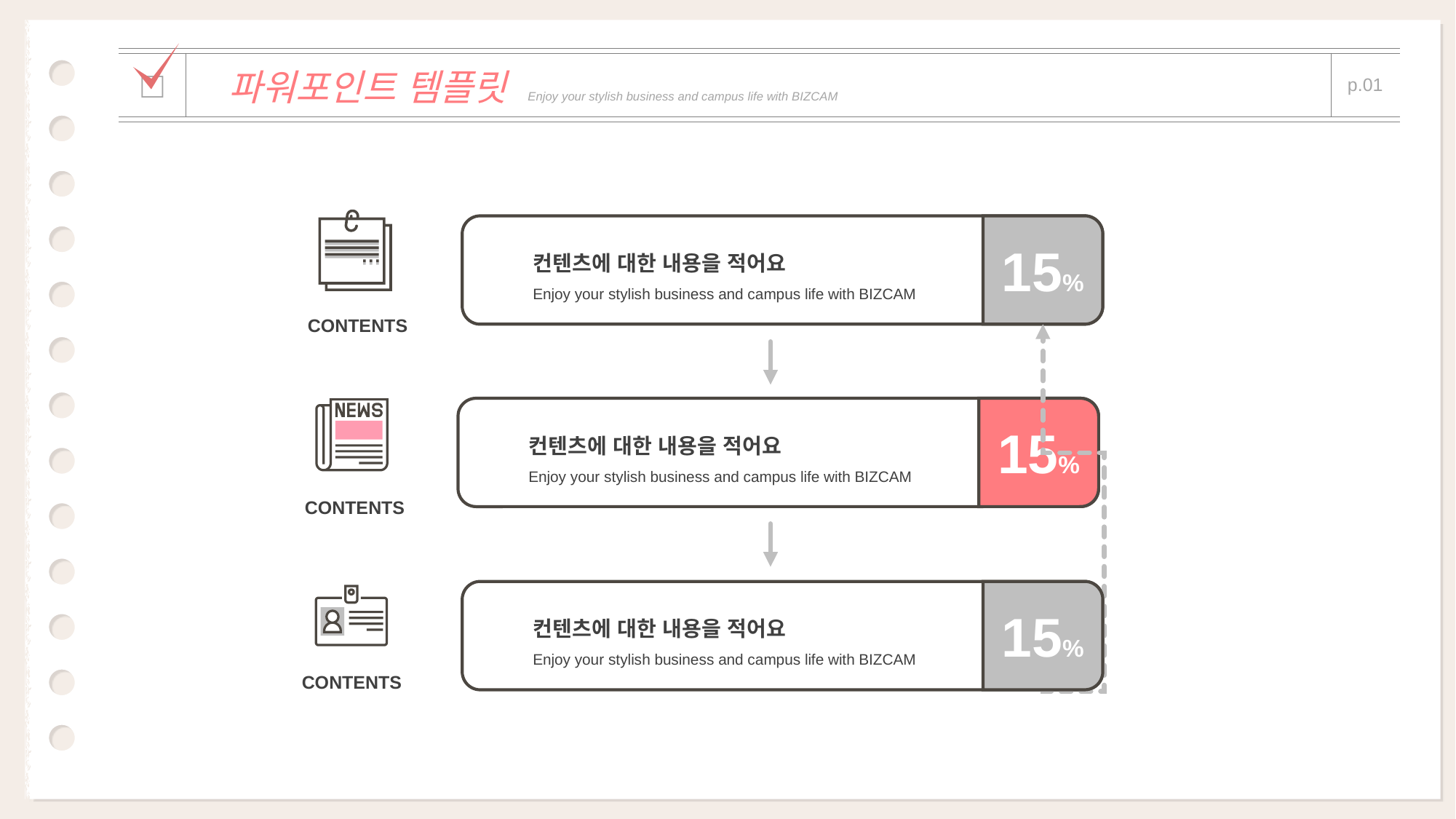

|  |  |  |
| --- | --- | --- |
| □ | 파워포인트 템플릿 Enjoy your stylish business and campus life with BIZCAM | p.01 |
|  |  |  |

컨텐츠에 대한 내용을 적어요
Enjoy your stylish business and campus life with BIZCAM
15%
CONTENTS

컨텐츠에 대한 내용을 적어요
Enjoy your stylish business and campus life with BIZCAM
15%
CONTENTS

컨텐츠에 대한 내용을 적어요
Enjoy your stylish business and campus life with BIZCAM

15%
CONTENTS